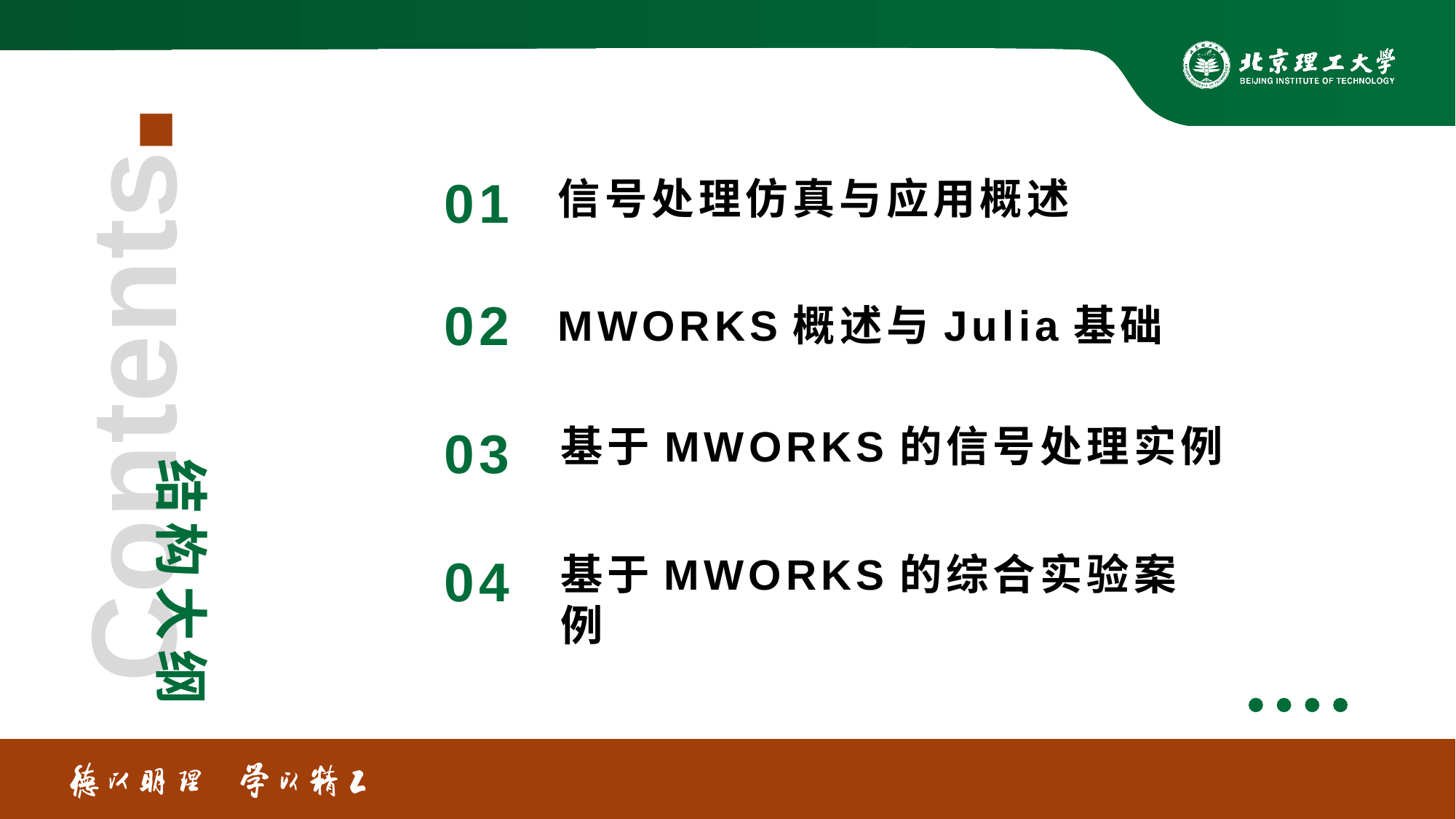

01
信号处理仿真与应用概述
02
基于MWORKS的综合实验案例
MWORKS概述与Julia基础
04
03
基于MWORKS的信号处理实例